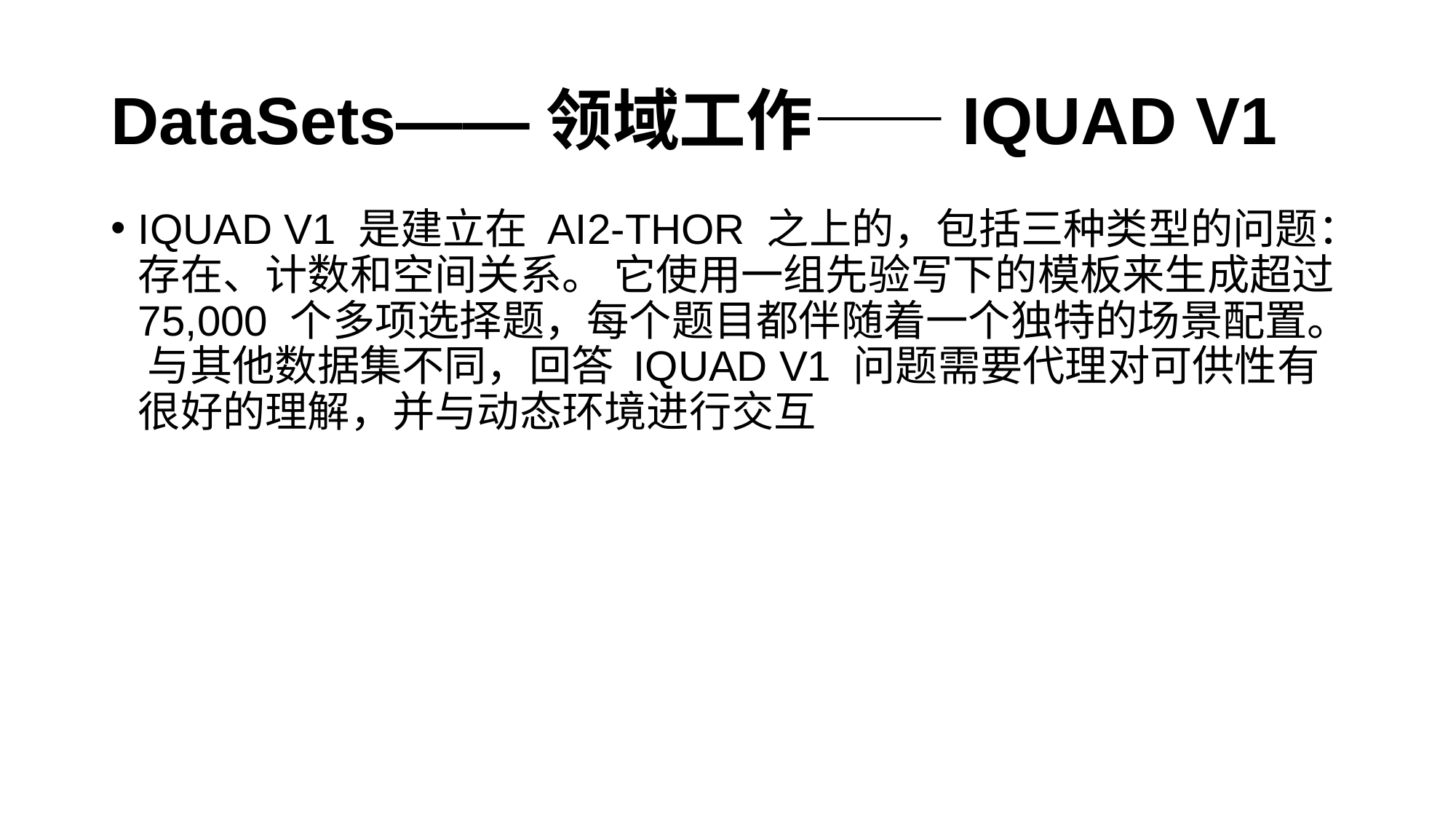

# DataSets——领域工作——IQUAD V1
IQUAD V1 是建立在 AI2-THOR 之上的，包括三种类型的问题：存在、计数和空间关系。 它使用一组先验写下的模板来生成超过 75,000 个多项选择题，每个题目都伴随着一个独特的场景配置。 与其他数据集不同，回答 IQUAD V1 问题需要代理对可供性有很好的理解，并与动态环境进行交互